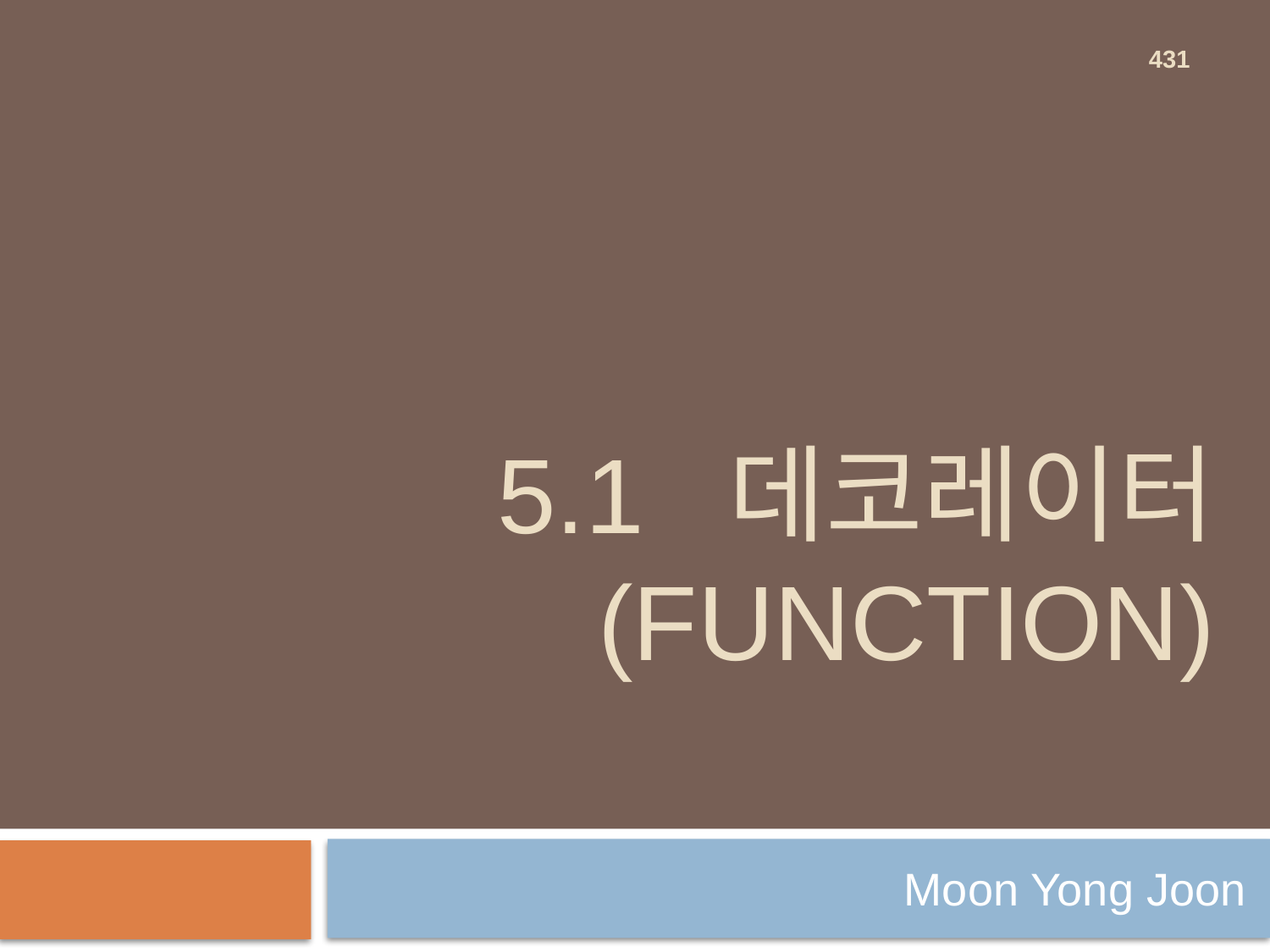

431
# 5.1  데코레이터 (function)
Moon Yong Joon